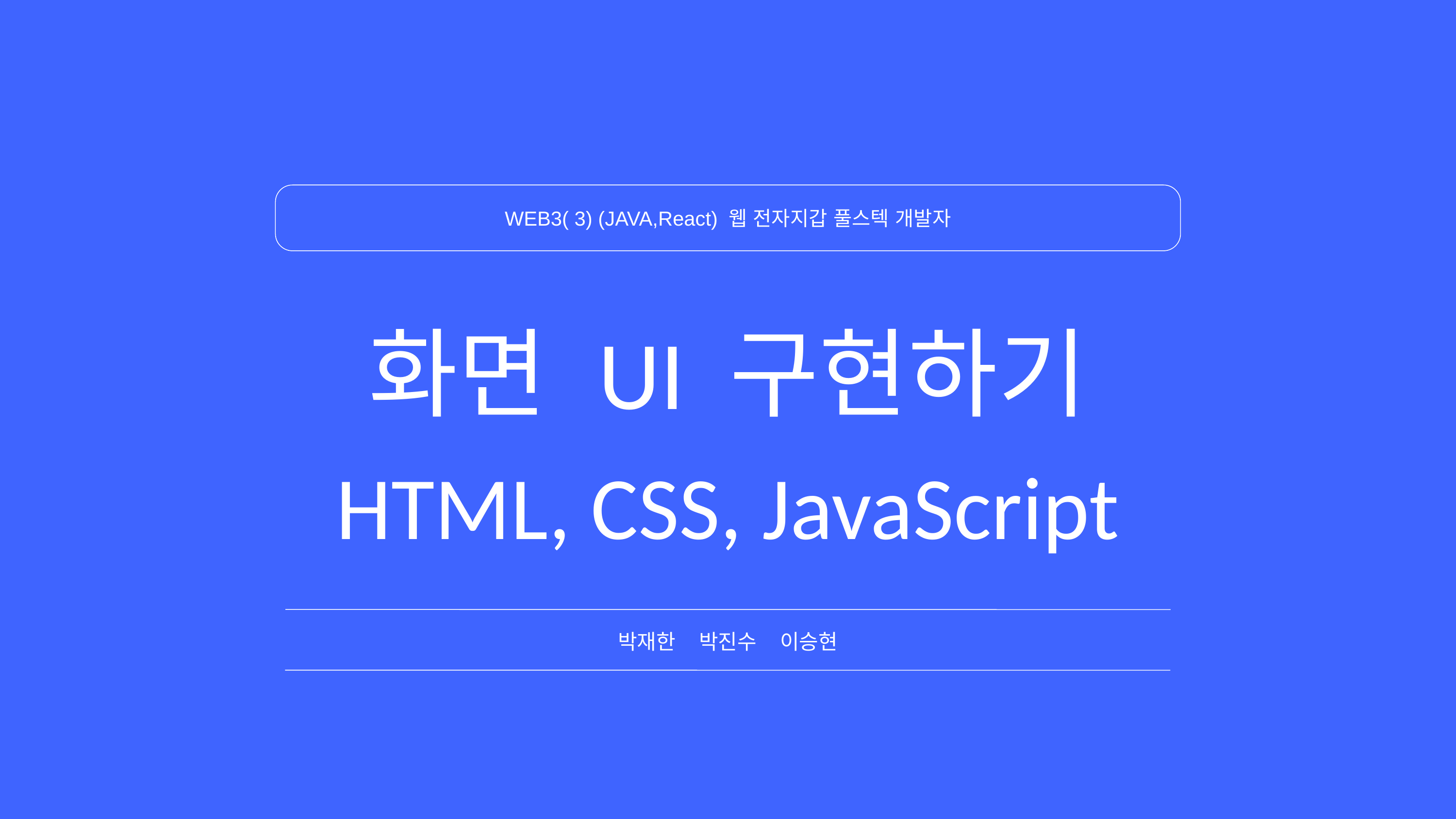

WEB3( 3) (JAVA,React) 웹 전자지갑 풀스텍 개발자
화면 UI 구현하기
HTML, CSS, JavaScript

박재한    박진수    이승현